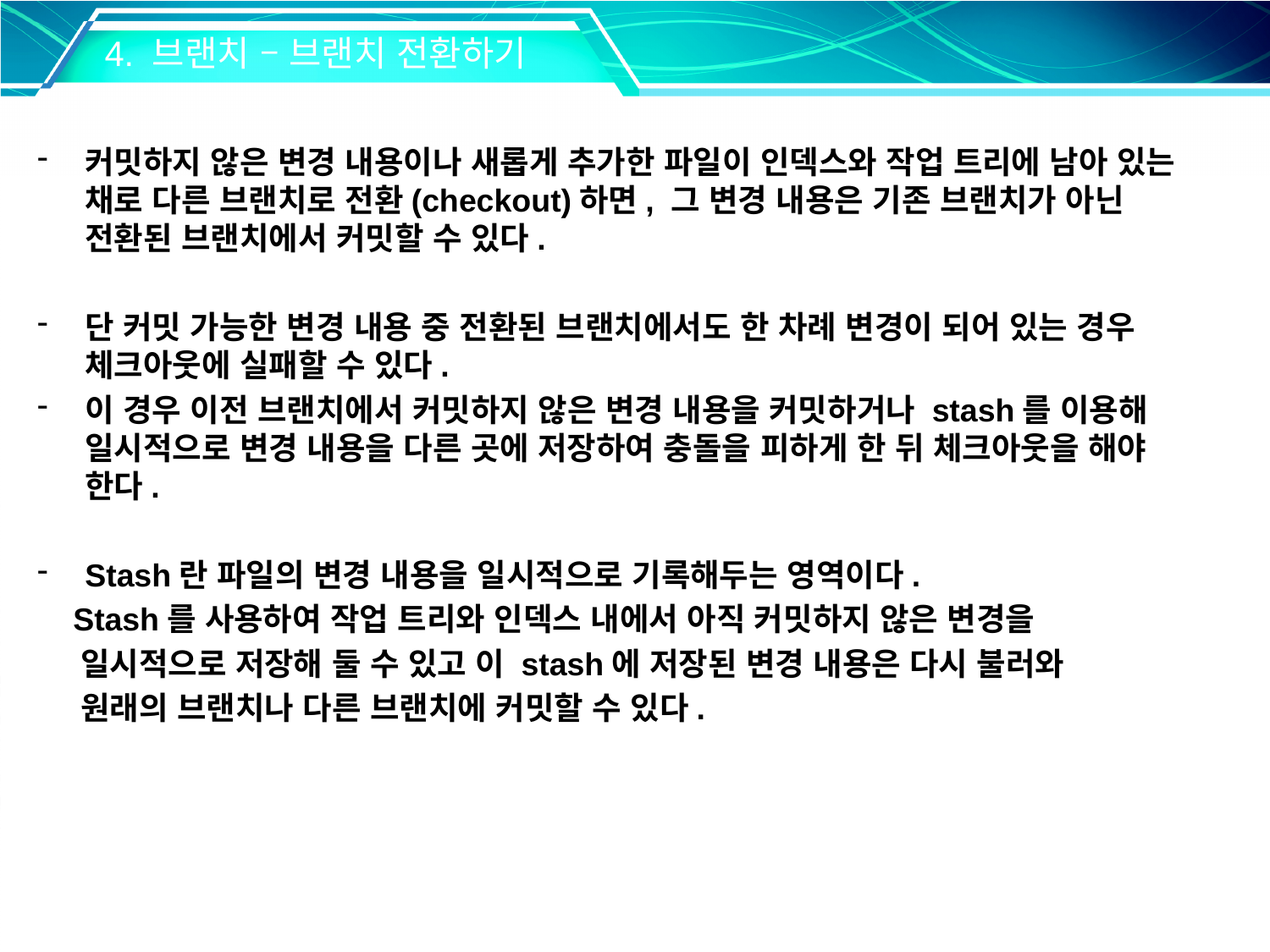

4. 브랜치 – 브랜치 전환하기
커밋하지 않은 변경 내용이나 새롭게 추가한 파일이 인덱스와 작업 트리에 남아 있는 채로 다른 브랜치로 전환(checkout)하면, 그 변경 내용은 기존 브랜치가 아닌 전환된 브랜치에서 커밋할 수 있다.

단 커밋 가능한 변경 내용 중 전환된 브랜치에서도 한 차례 변경이 되어 있는 경우 체크아웃에 실패할 수 있다.
이 경우 이전 브랜치에서 커밋하지 않은 변경 내용을 커밋하거나 stash를 이용해 일시적으로 변경 내용을 다른 곳에 저장하여 충돌을 피하게 한 뒤 체크아웃을 해야 한다.

Stash란 파일의 변경 내용을 일시적으로 기록해두는 영역이다.
    Stash를 사용하여 작업 트리와 인덱스 내에서 아직 커밋하지 않은 변경을
    일시적으로 저장해 둘 수 있고 이 stash에 저장된 변경 내용은 다시 불러와
    원래의 브랜치나 다른 브랜치에 커밋할 수 있다.